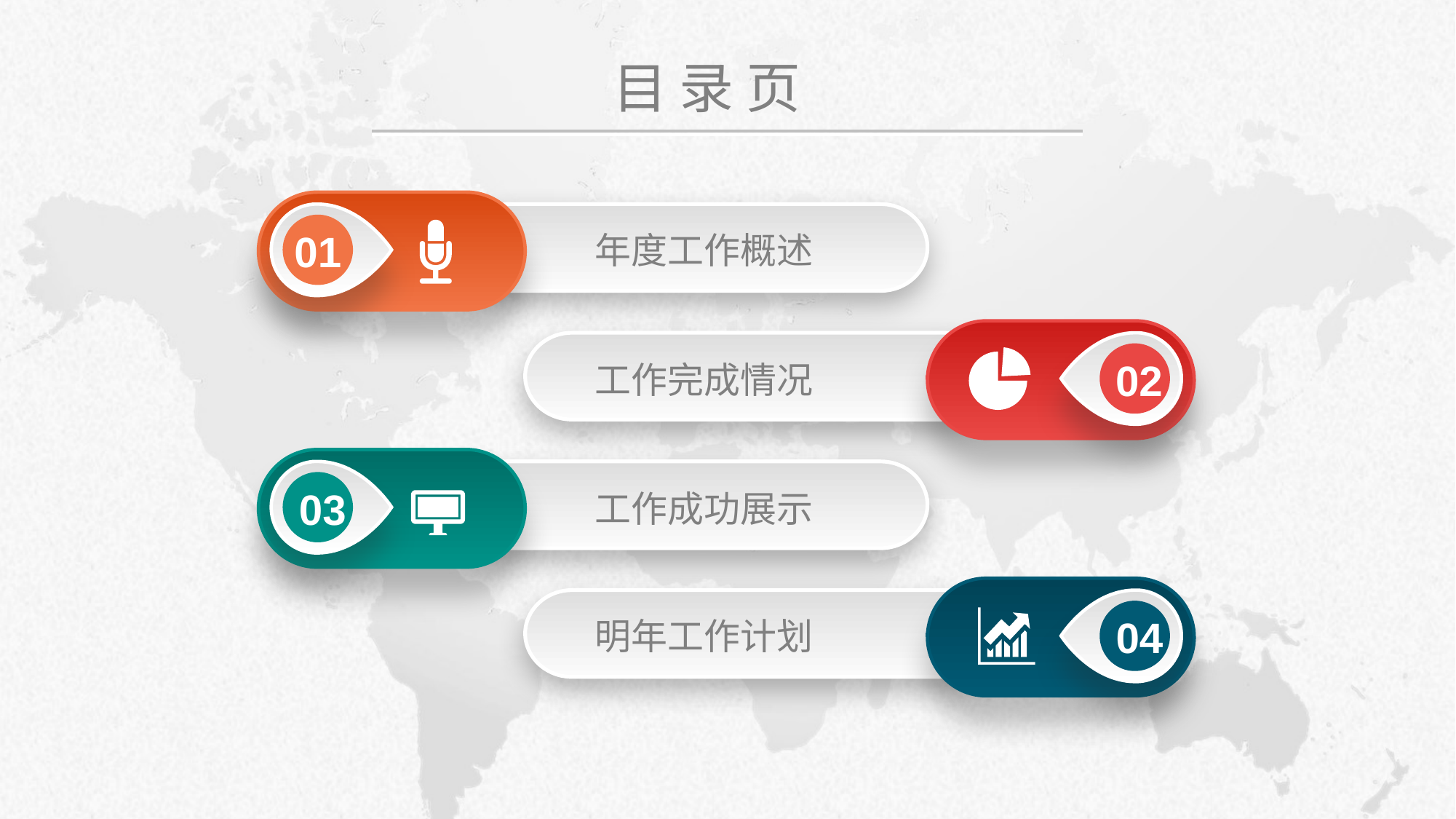

# 目 录 页

01

年度工作概述

02

工作完成情况

03

工作成功展示

04

明年工作计划